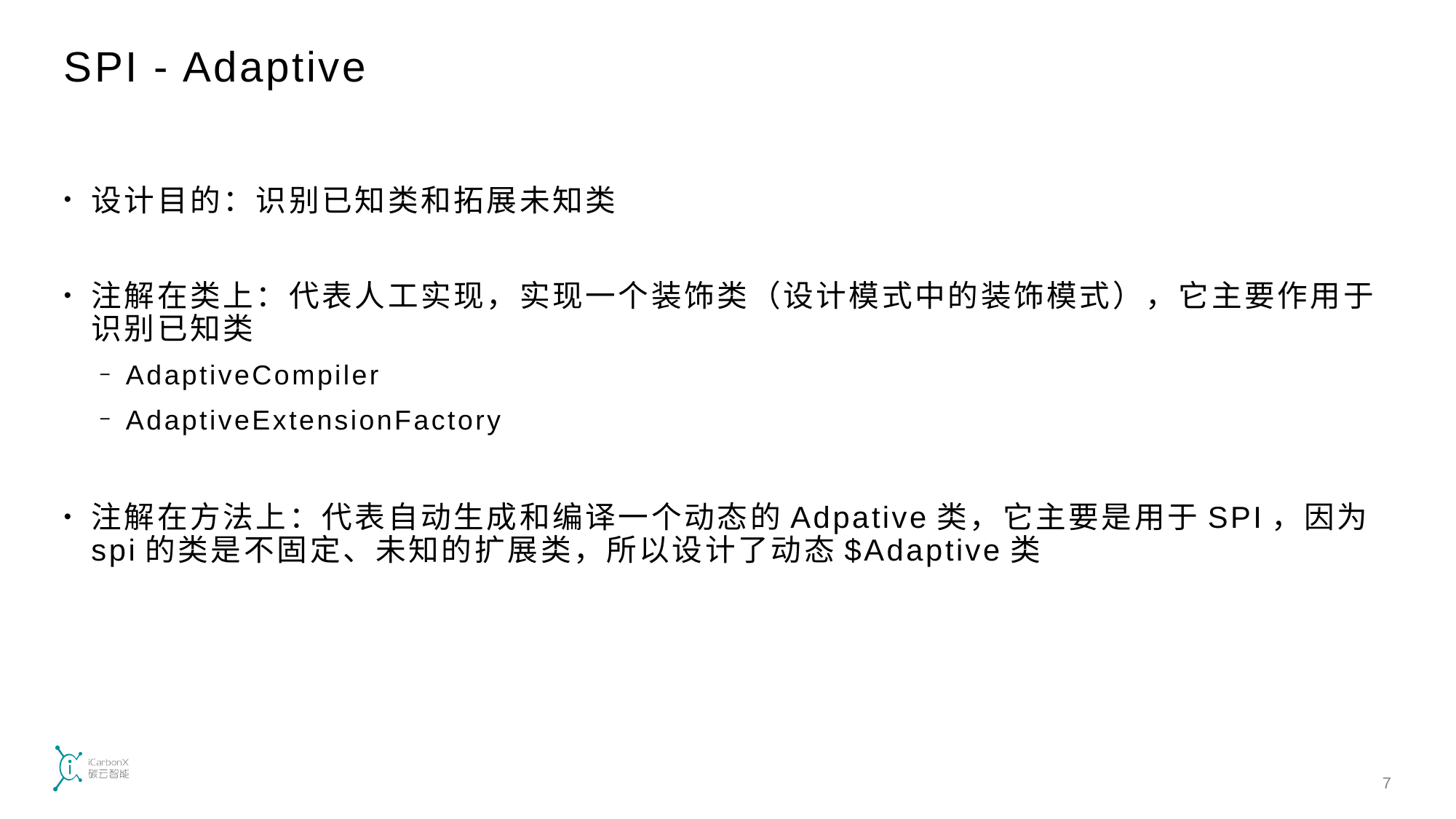

# SPI - Adaptive

设计目的：识别已知类和拓展未知类

注解在类上：代表人工实现，实现一个装饰类（设计模式中的装饰模式），它主要作用于识别已知类
AdaptiveCompiler
AdaptiveExtensionFactory

注解在方法上：代表自动生成和编译一个动态的Adpative类，它主要是用于SPI，因为spi的类是不固定、未知的扩展类，所以设计了动态$Adaptive类
7